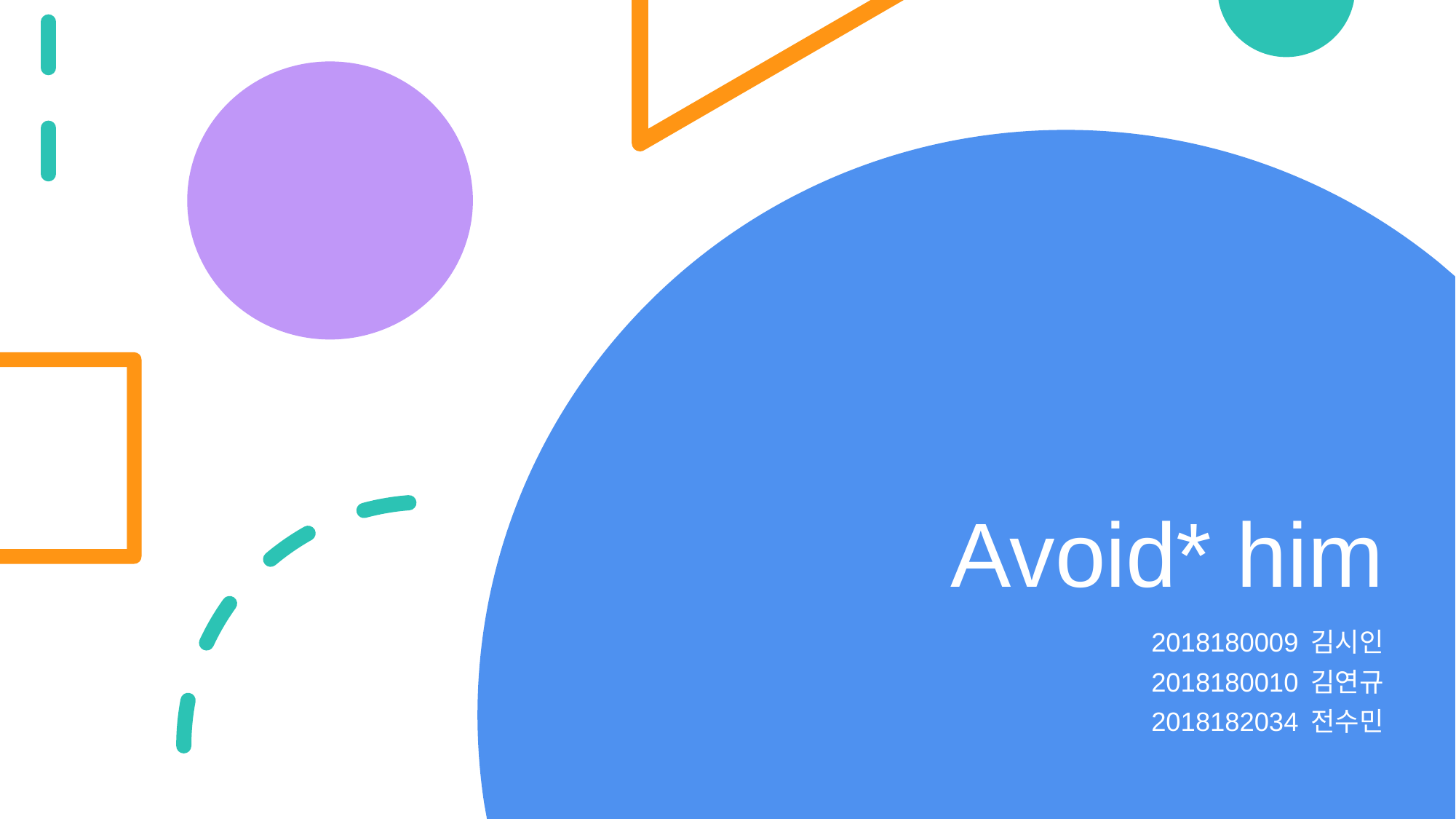

# Avoid* him
2018180009 김시인
2018180010 김연규
2018182034 전수민